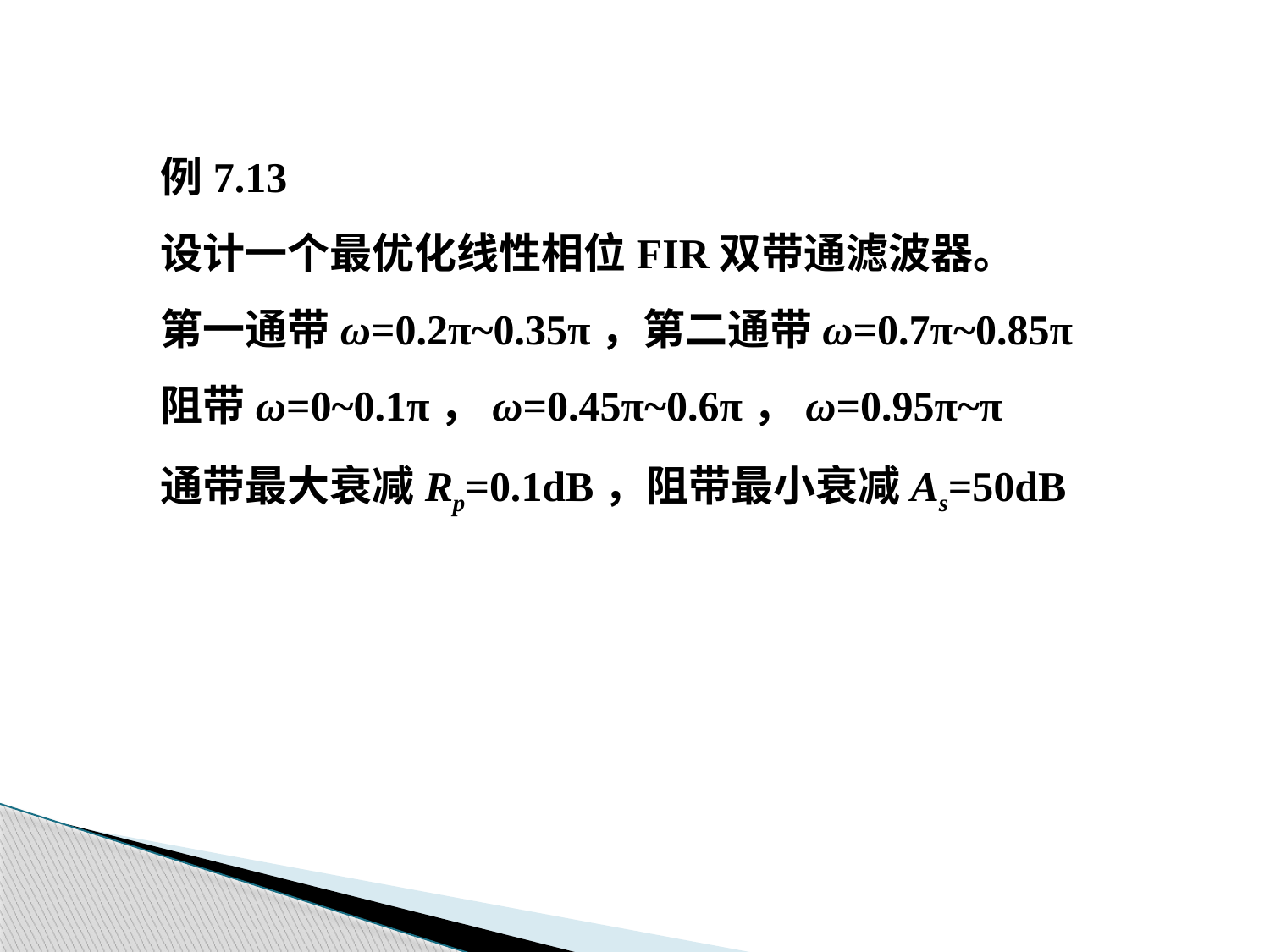

例7.13
设计一个最优化线性相位FIR双带通滤波器。
第一通带ω=0.2π~0.35π，第二通带ω=0.7π~0.85π
阻带ω=0~0.1π，ω=0.45π~0.6π，ω=0.95π~π
通带最大衰减Rp=0.1dB，阻带最小衰减As=50dB